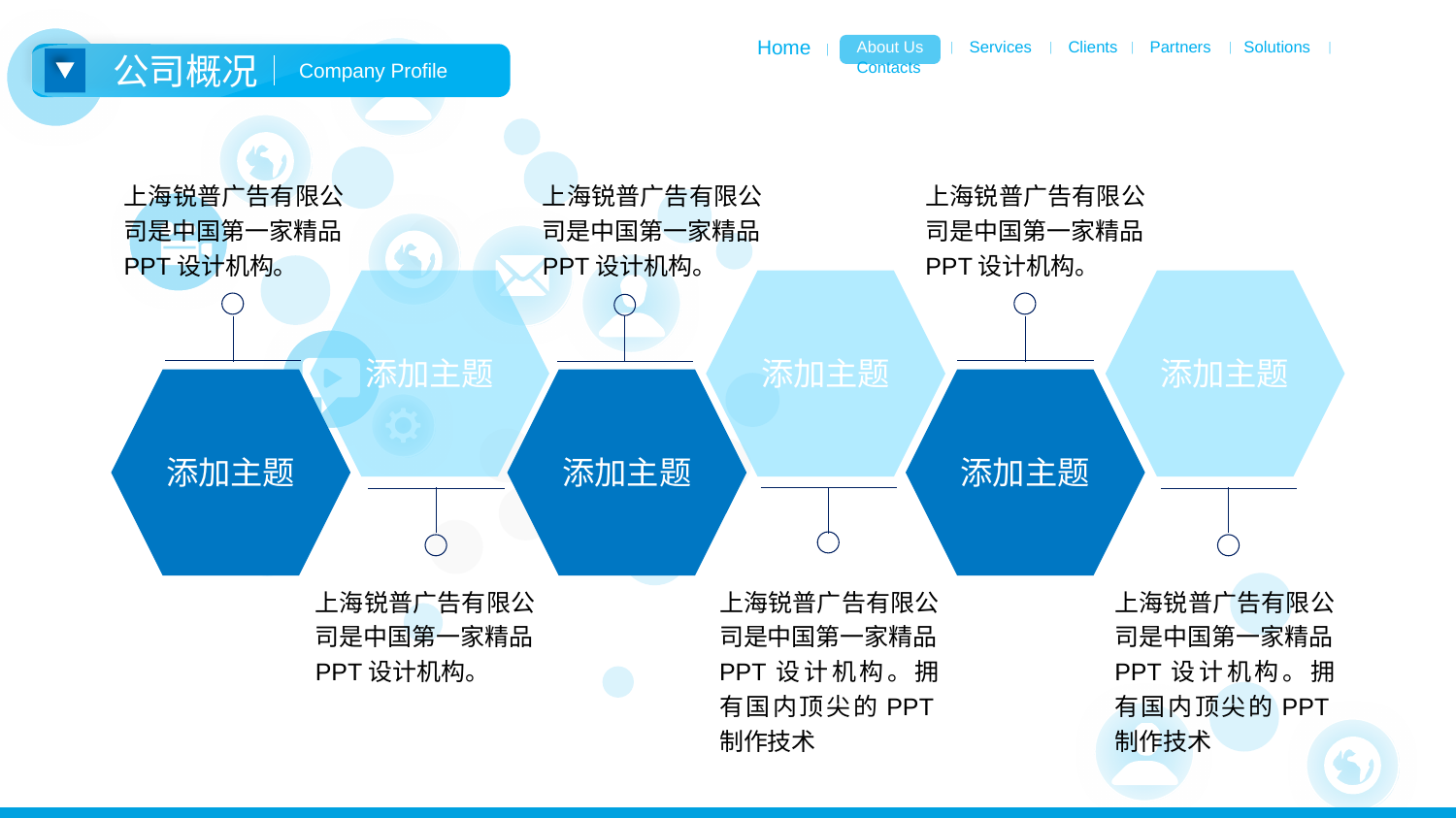

Home ｜
About Us    ｜  Services  ｜  Clients ｜  Partners  ｜ Solutions  ｜  Contacts

公司概况

Company Profile
上海锐普广告有限公司是中国第一家精品PPT设计机构。
上海锐普广告有限公司是中国第一家精品PPT设计机构。
上海锐普广告有限公司是中国第一家精品PPT设计机构。

添加主题

添加主题

添加主题

添加主题

添加主题

添加主题

上海锐普广告有限公司是中国第一家精品PPT设计机构。
上海锐普广告有限公司是中国第一家精品PPT设计机构。拥有国内顶尖的PPT制作技术

上海锐普广告有限公司是中国第一家精品PPT设计机构。拥有国内顶尖的PPT制作技术